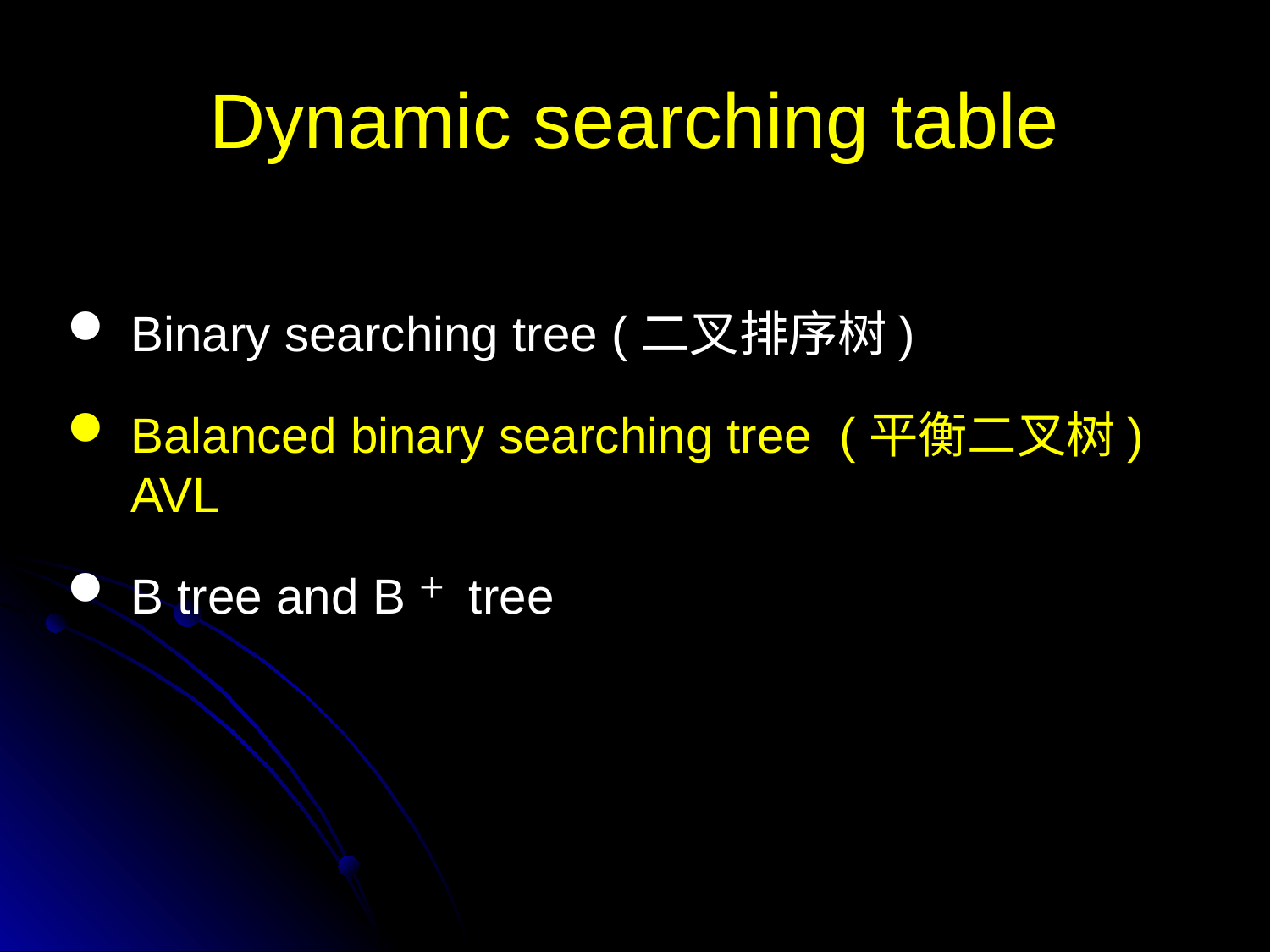

Dynamic searching table
Binary searching tree (二叉排序树)
Balanced binary searching tree  (平衡二叉树) AVL
B tree and B＋ tree